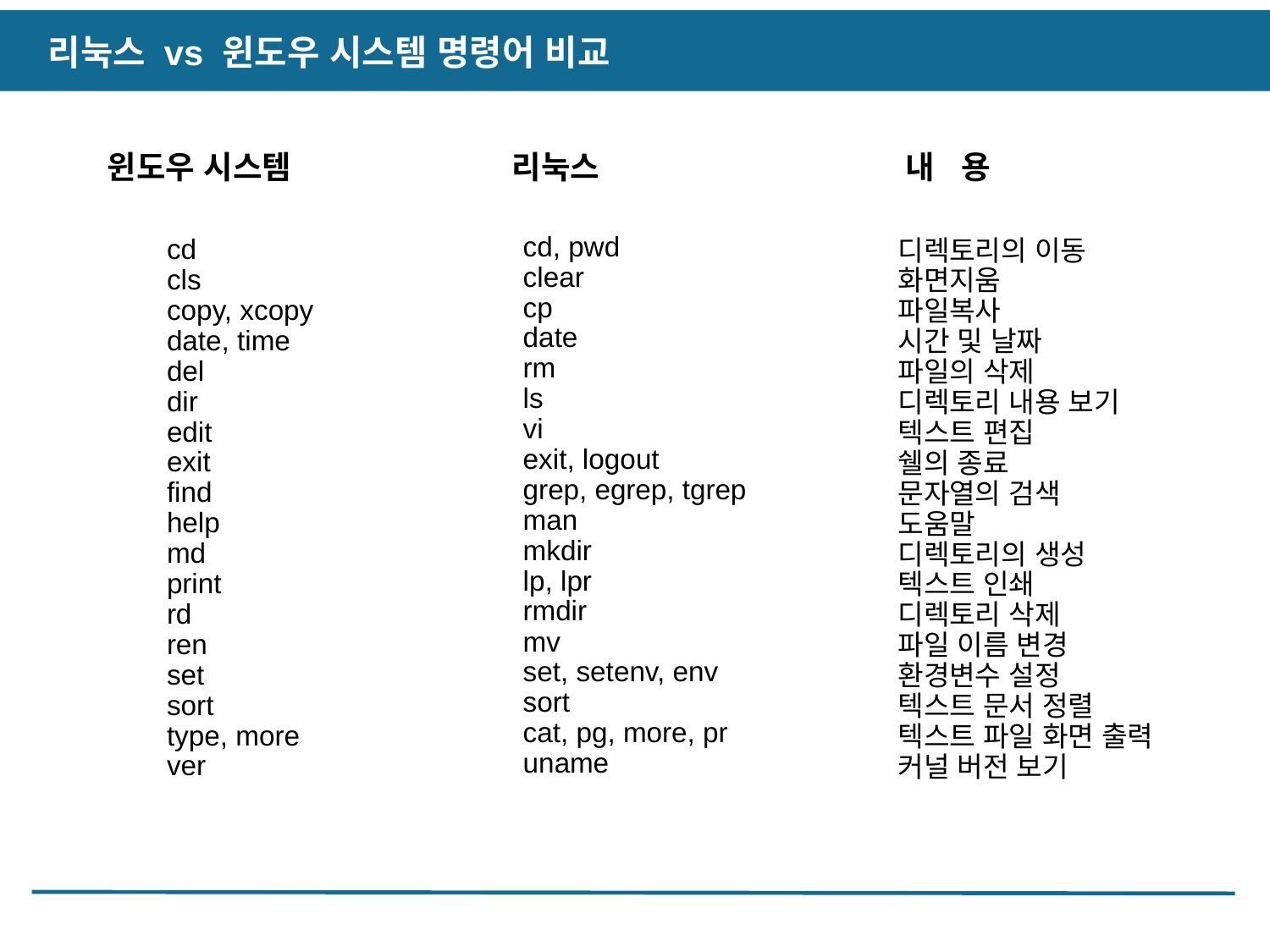

리눅스 vs 윈도우 시스템 명령어 비교
윈도우 시스템
리눅스
내   용
cd, pwd
clear
cp
date
rm
ls
vi
exit, logout
grep, egrep, tgrep
man
mkdir
lp, lpr
rmdir
mv
set, setenv, env
sort
cat, pg, more, pr
uname
cd
cls
copy, xcopy
date, time
del
dir
edit
exit
find
help
md
print
rd
ren
set
sort
type, more
ver
디렉토리의 이동
화면지움
파일복사
시간 및 날짜
파일의 삭제
디렉토리 내용 보기
텍스트 편집
쉘의 종료
문자열의 검색
도움말
디렉토리의 생성
텍스트 인쇄
디렉토리 삭제
파일 이름 변경
환경변수 설정
텍스트 문서 정렬
텍스트 파일 화면 출력
커널 버전 보기